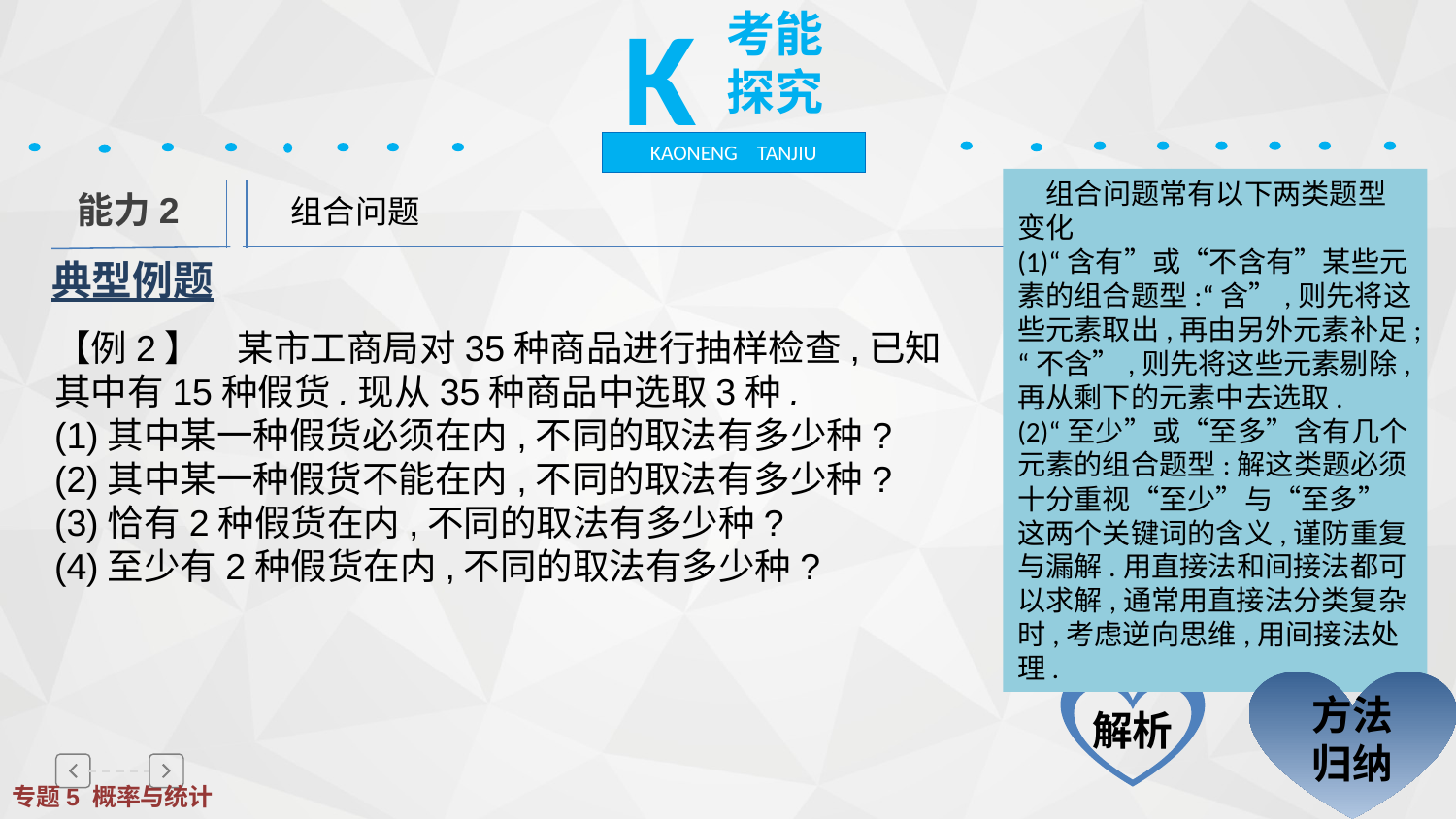

K
考能探究
KAONENG    TANJIU

　组合问题常有以下两类题型变化
(1)“含有”或“不含有”某些元素的组合题型:“含”,则先将这些元素取出,再由另外元素补足;“不含”,则先将这些元素剔除,再从剩下的元素中去选取.
(2)“至少”或“至多”含有几个元素的组合题型:解这类题必须十分重视“至少”与“至多”这两个关键词的含义,谨防重复与漏解.用直接法和间接法都可以求解,通常用直接法分类复杂时,考虑逆向思维,用间接法处理.
　组合问题
能力2
典型例题
【例2】　某市工商局对35种商品进行抽样检查,已知其中有15种假货.现从35种商品中选取3种.
(1)其中某一种假货必须在内,不同的取法有多少种?
(2)其中某一种假货不能在内,不同的取法有多少种?
(3)恰有2种假货在内,不同的取法有多少种?
(4)至少有2种假货在内,不同的取法有多少种?
方法归纳
解析